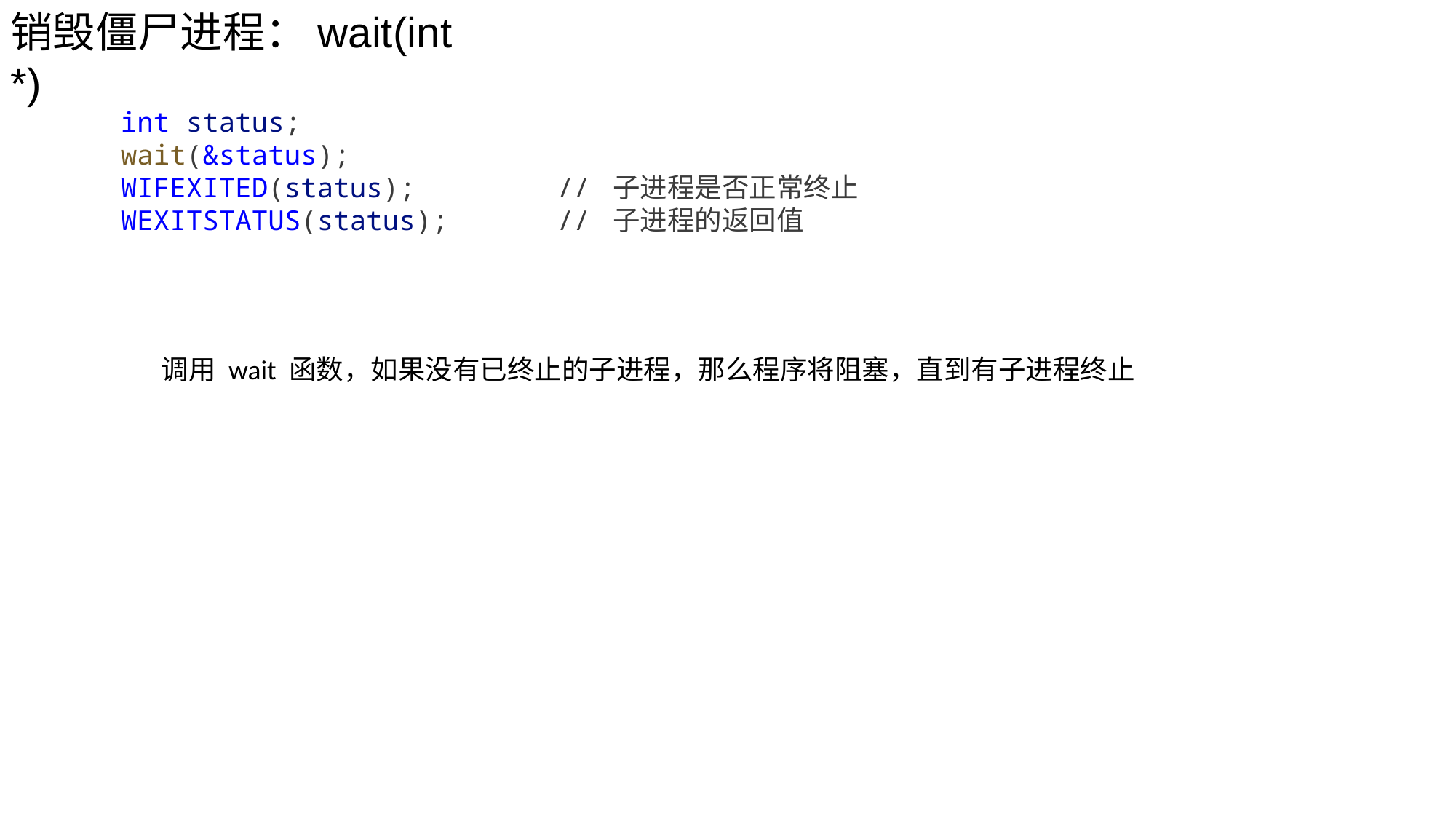

销毁僵尸进程：wait(int *)
int status;
wait(&status);
WIFEXITED(status);  	// 子进程是否正常终止
WEXITSTATUS(status);	// 子进程的返回值
调用 wait 函数，如果没有已终止的子进程，那么程序将阻塞，直到有子进程终止